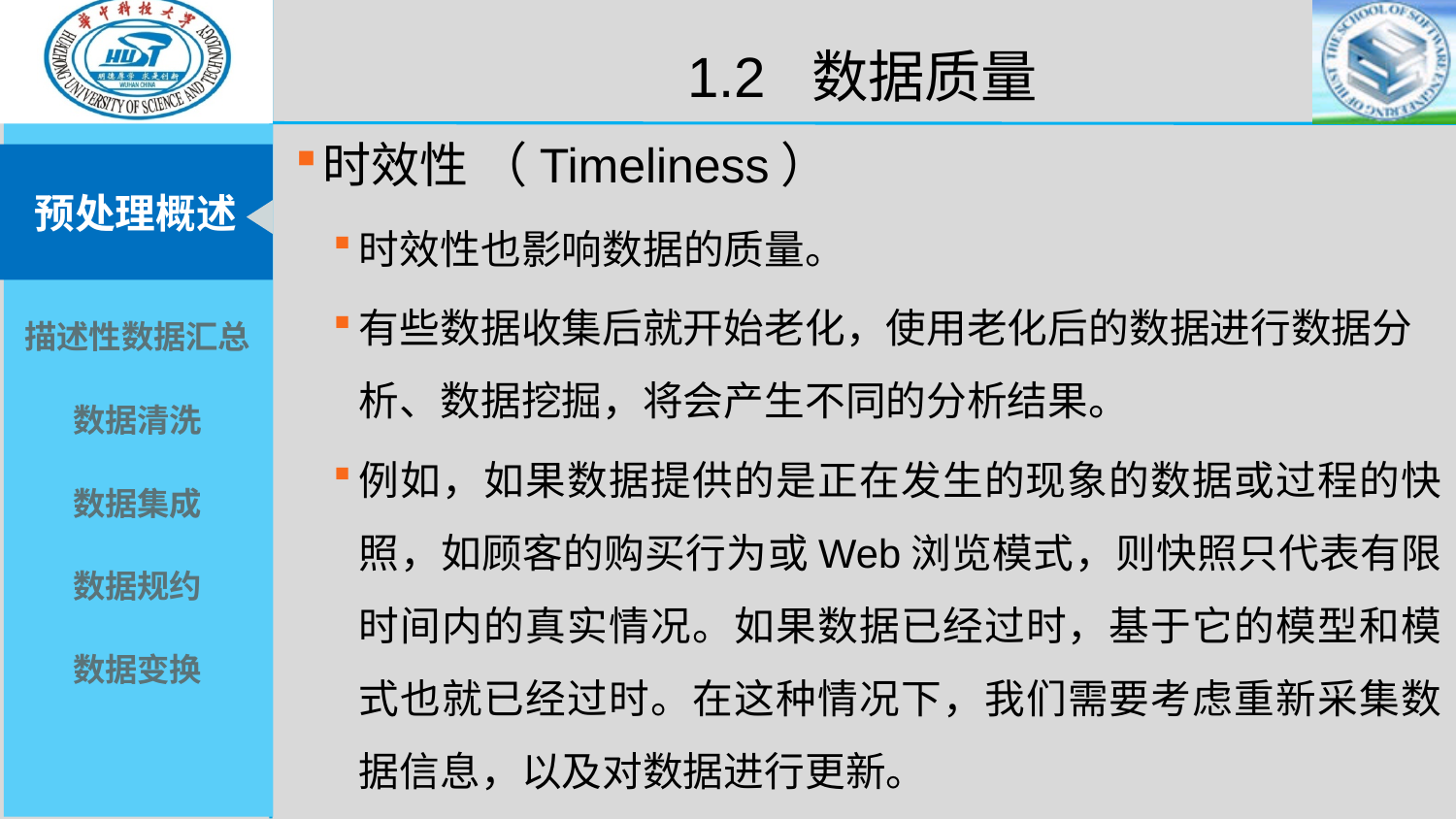

1.2  数据质量
时效性 （Timeliness）
时效性也影响数据的质量。
有些数据收集后就开始老化，使用老化后的数据进行数据分析、数据挖掘，将会产生不同的分析结果。
例如，如果数据提供的是正在发生的现象的数据或过程的快照，如顾客的购买行为或Web浏览模式，则快照只代表有限时间内的真实情况。如果数据已经过时，基于它的模型和模式也就已经过时。在这种情况下，我们需要考虑重新采集数据信息，以及对数据进行更新。